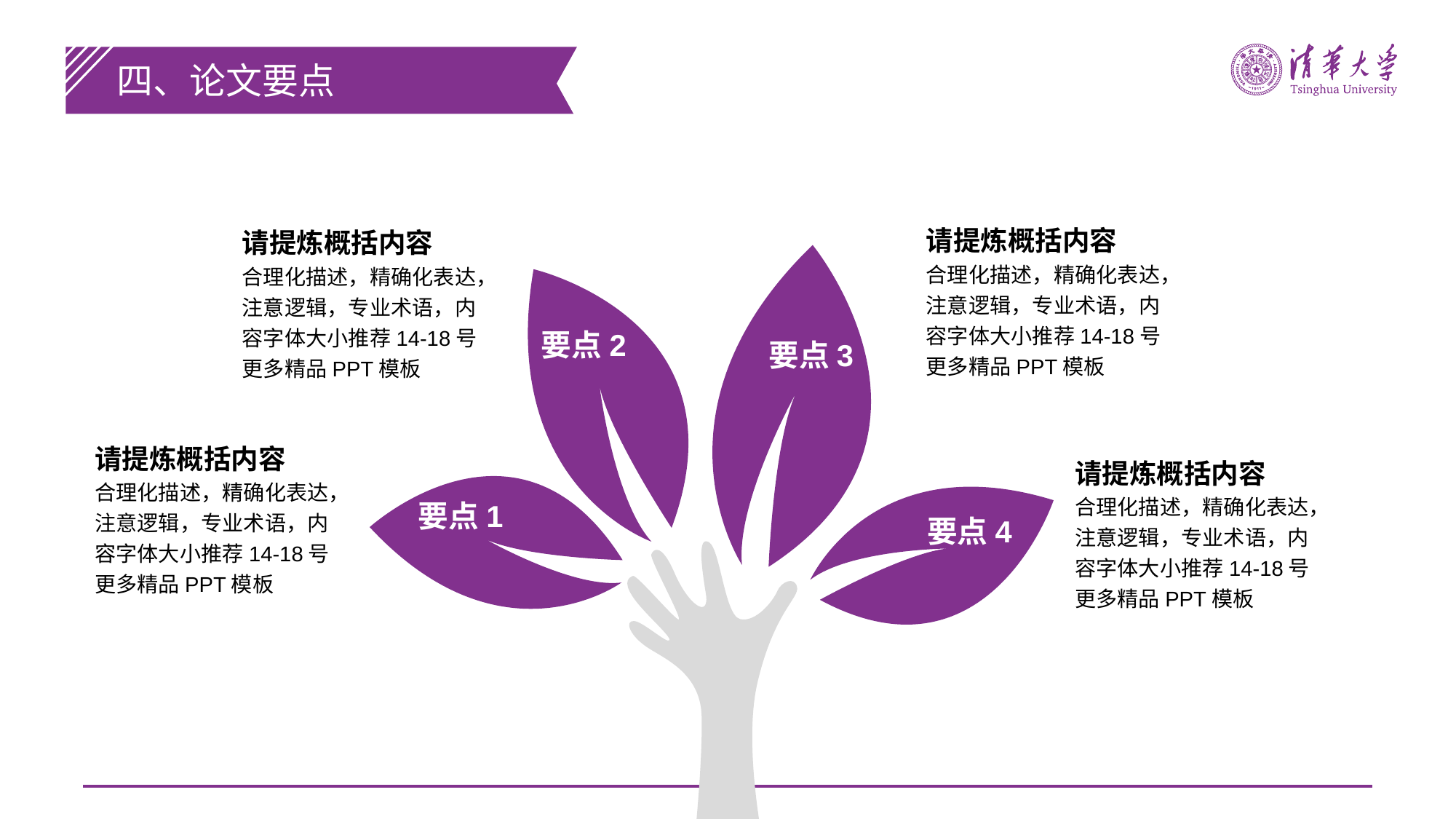

四、论文要点
请提炼概括内容
合理化描述，精确化表达，注意逻辑，专业术语，内容字体大小推荐14-18号更多精品PPT模板
请提炼概括内容
合理化描述，精确化表达，注意逻辑，专业术语，内容字体大小推荐14-18号更多精品PPT模板

要点2
要点3
请提炼概括内容
合理化描述，精确化表达，注意逻辑，专业术语，内容字体大小推荐14-18号更多精品PPT模板
请提炼概括内容
合理化描述，精确化表达，注意逻辑，专业术语，内容字体大小推荐14-18号更多精品PPT模板
要点1
要点4